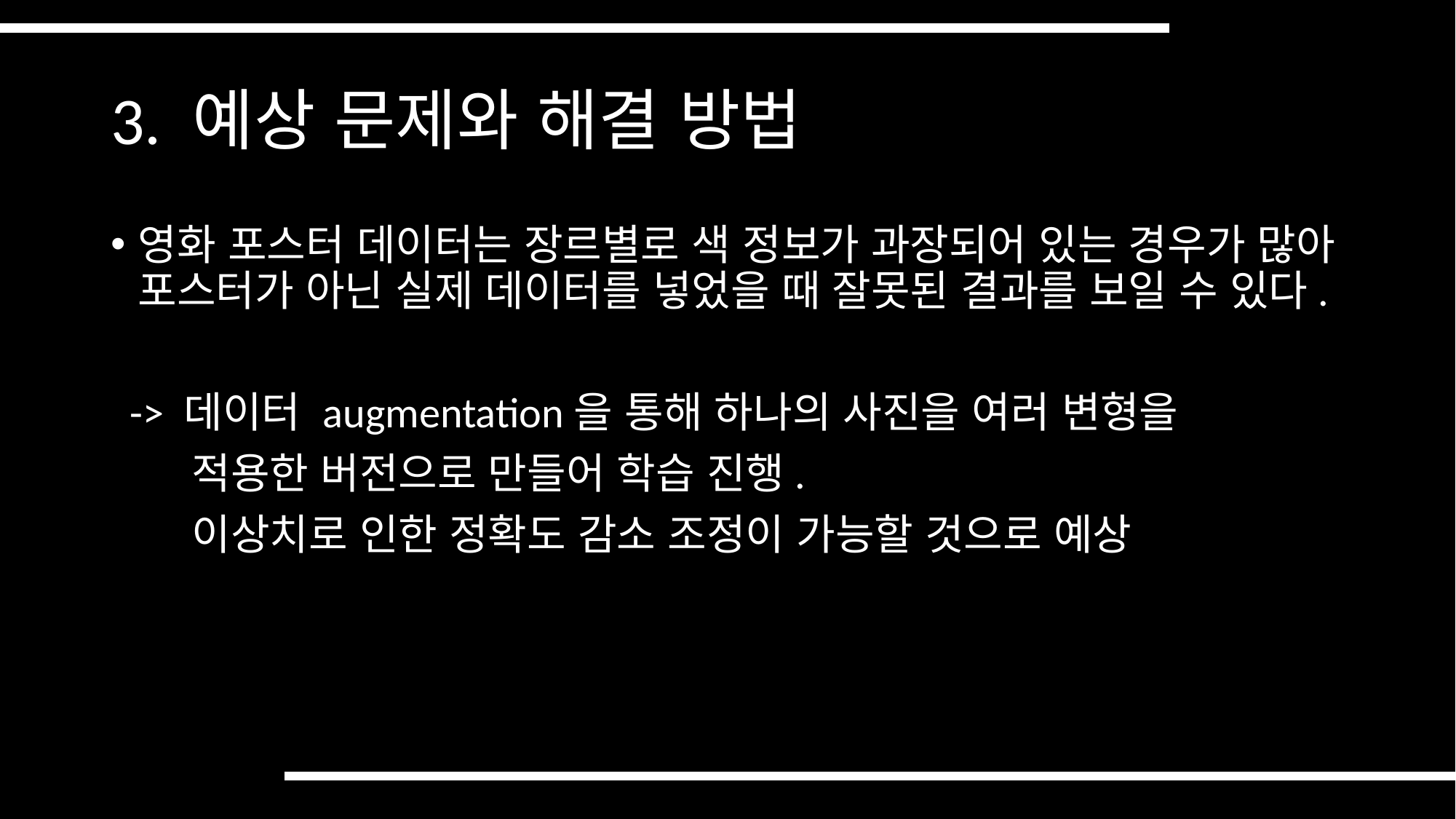

# 3. 예상 문제와 해결 방법
영화 포스터 데이터는 장르별로 색 정보가 과장되어 있는 경우가 많아 포스터가 아닌 실제 데이터를 넣었을 때 잘못된 결과를 보일 수 있다.

  -> 데이터 augmentation을 통해 하나의 사진을 여러 변형을
      적용한 버전으로 만들어 학습 진행.
      이상치로 인한 정확도 감소 조정이 가능할 것으로 예상